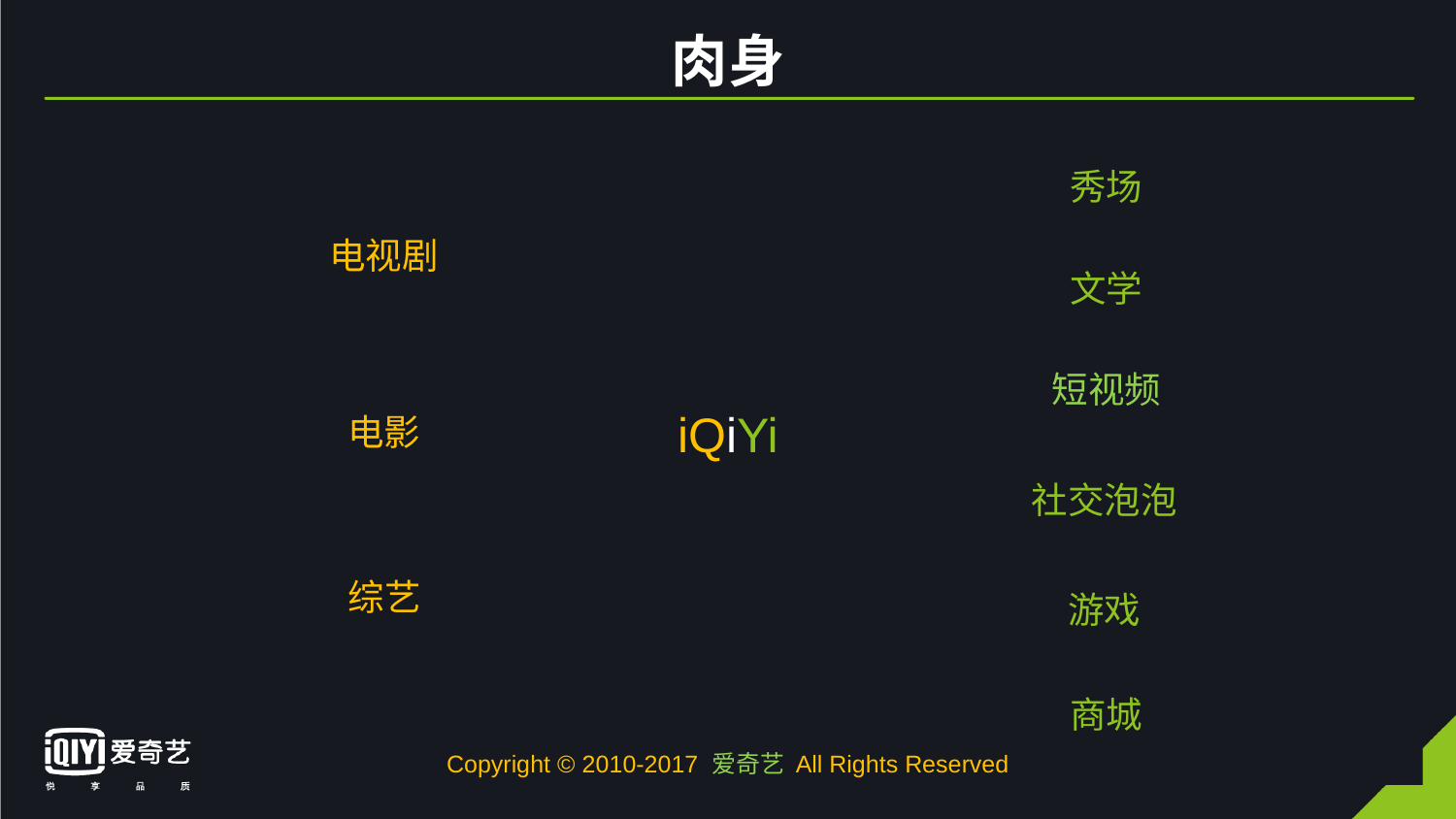

# 肉身
秀场
电视剧
文学

iQiYi
短视频
电影
社交泡泡
综艺
游戏
商城
Copyright © 2010-2017 爱奇艺 All Rights Reserved